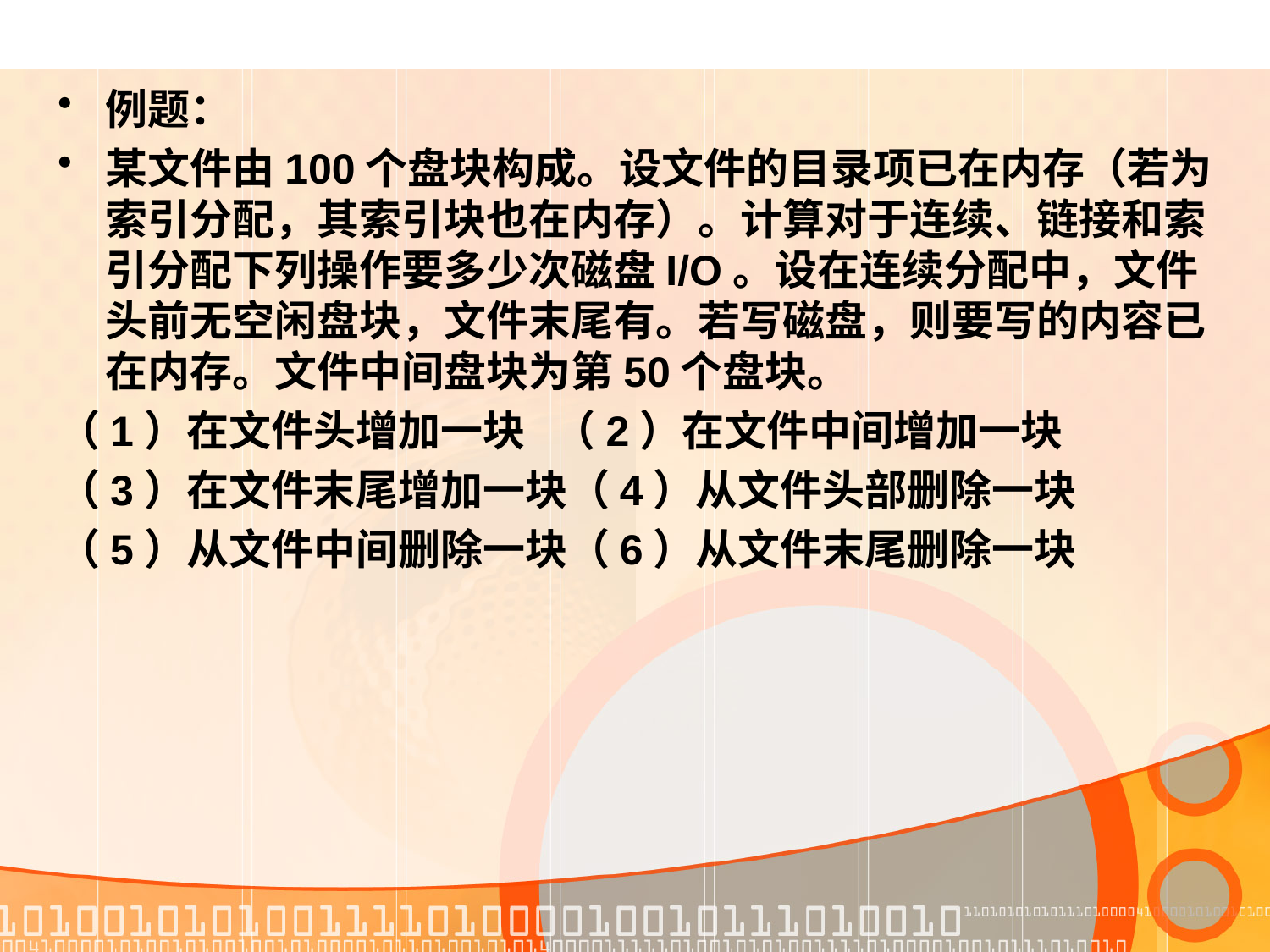

例题：
某文件由100个盘块构成。设文件的目录项已在内存（若为索引分配，其索引块也在内存）。计算对于连续、链接和索引分配下列操作要多少次磁盘I/O。设在连续分配中，文件头前无空闲盘块，文件末尾有。若写磁盘，则要写的内容已在内存。文件中间盘块为第50个盘块。
（1）在文件头增加一块   （2）在文件中间增加一块
（3）在文件末尾增加一块（4）从文件头部删除一块
（5）从文件中间删除一块（6）从文件末尾删除一块